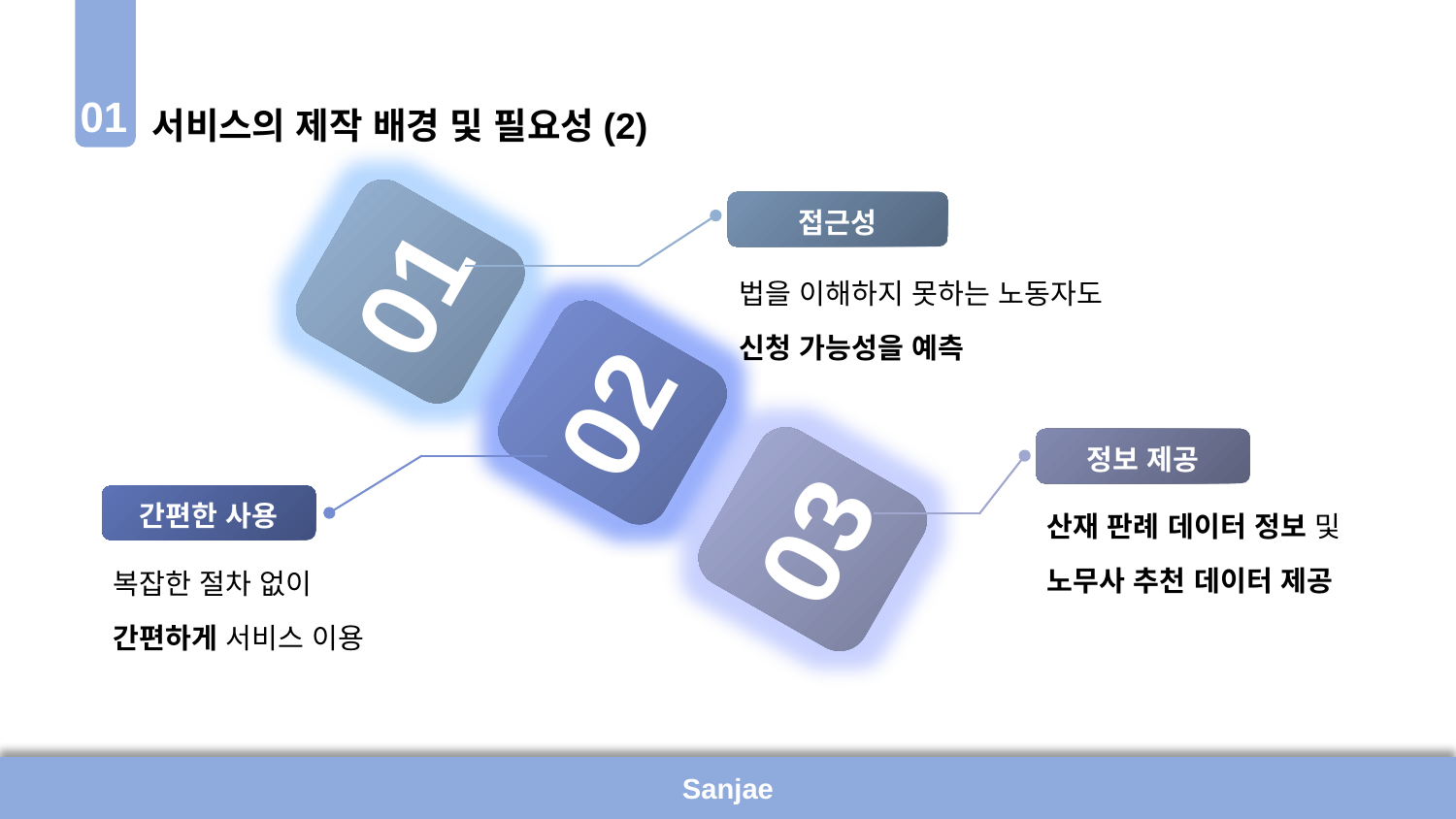

서비스의 제작 배경 및 필요성(2)
01
접근성
법을 이해하지 못하는 노동자도
신청 가능성을 예측
01
02
03
정보 제공
산재 판례 데이터 정보 및
노무사 추천 데이터 제공
간편한 사용
복잡한 절차 없이
간편하게 서비스 이용
Sanjae